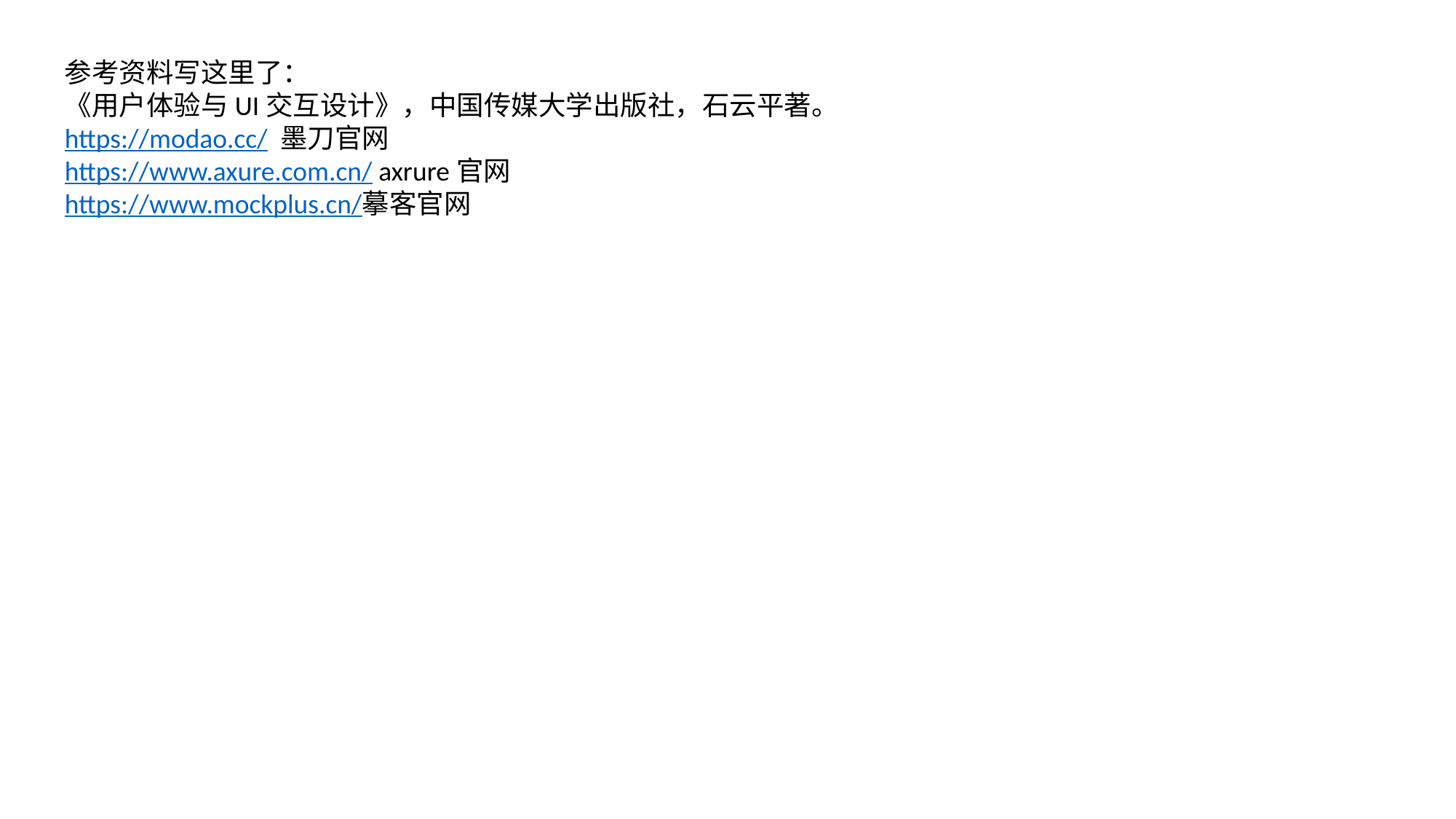

参考资料写这里了：
《用户体验与UI交互设计》，中国传媒大学出版社，石云平著。
https://modao.cc/ 墨刀官网
https://www.axure.com.cn/ axrure官网
https://www.mockplus.cn/摹客官网